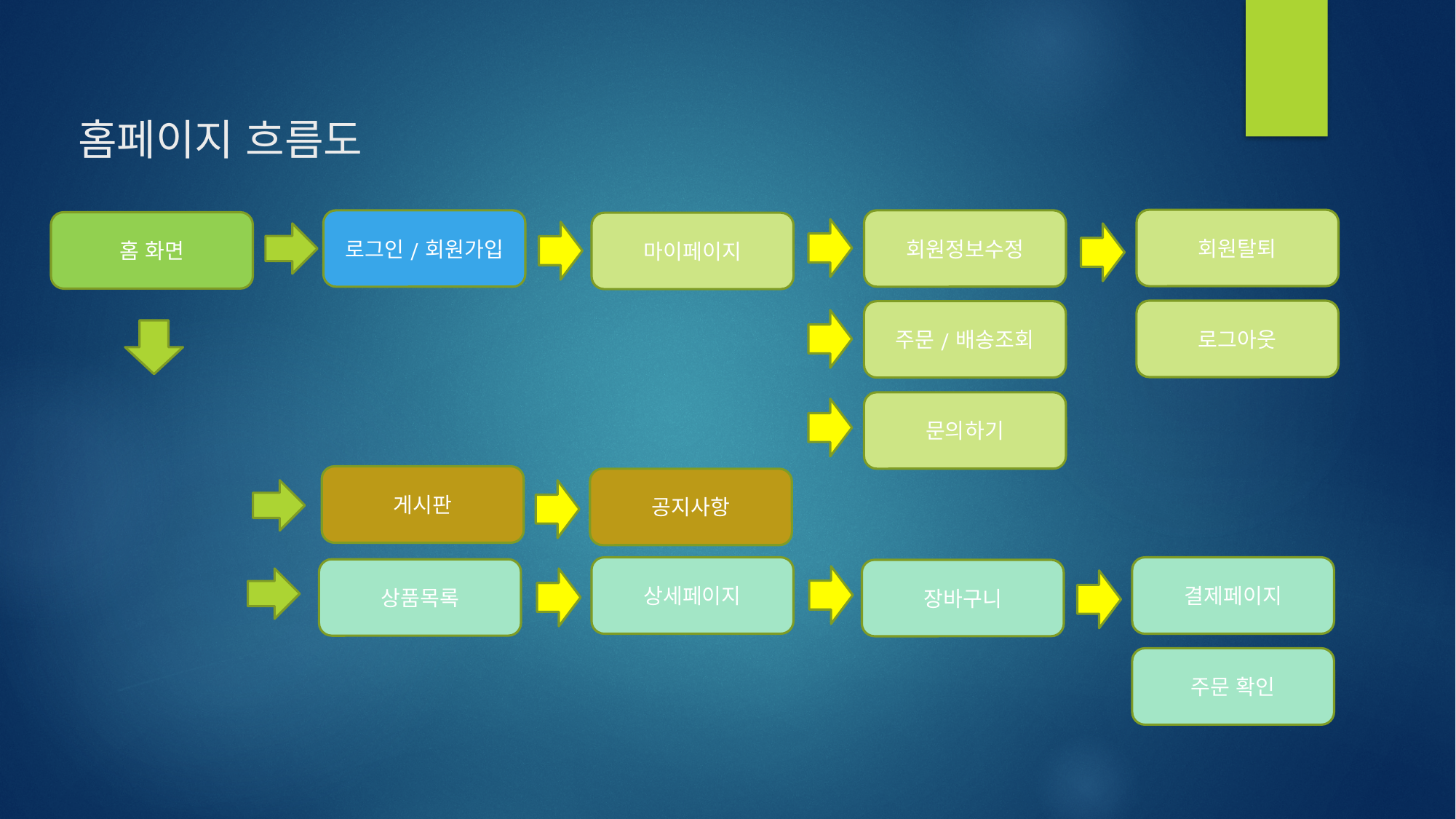

# 홈페이지 흐름도
회원탈퇴
로그인/회원가입
회원정보수정
홈 화면
마이페이지

로그아웃
주문/배송조회

문의하기

게시판
공지사항

상세페이지
결제페이지
상품목록
장바구니

주문 확인